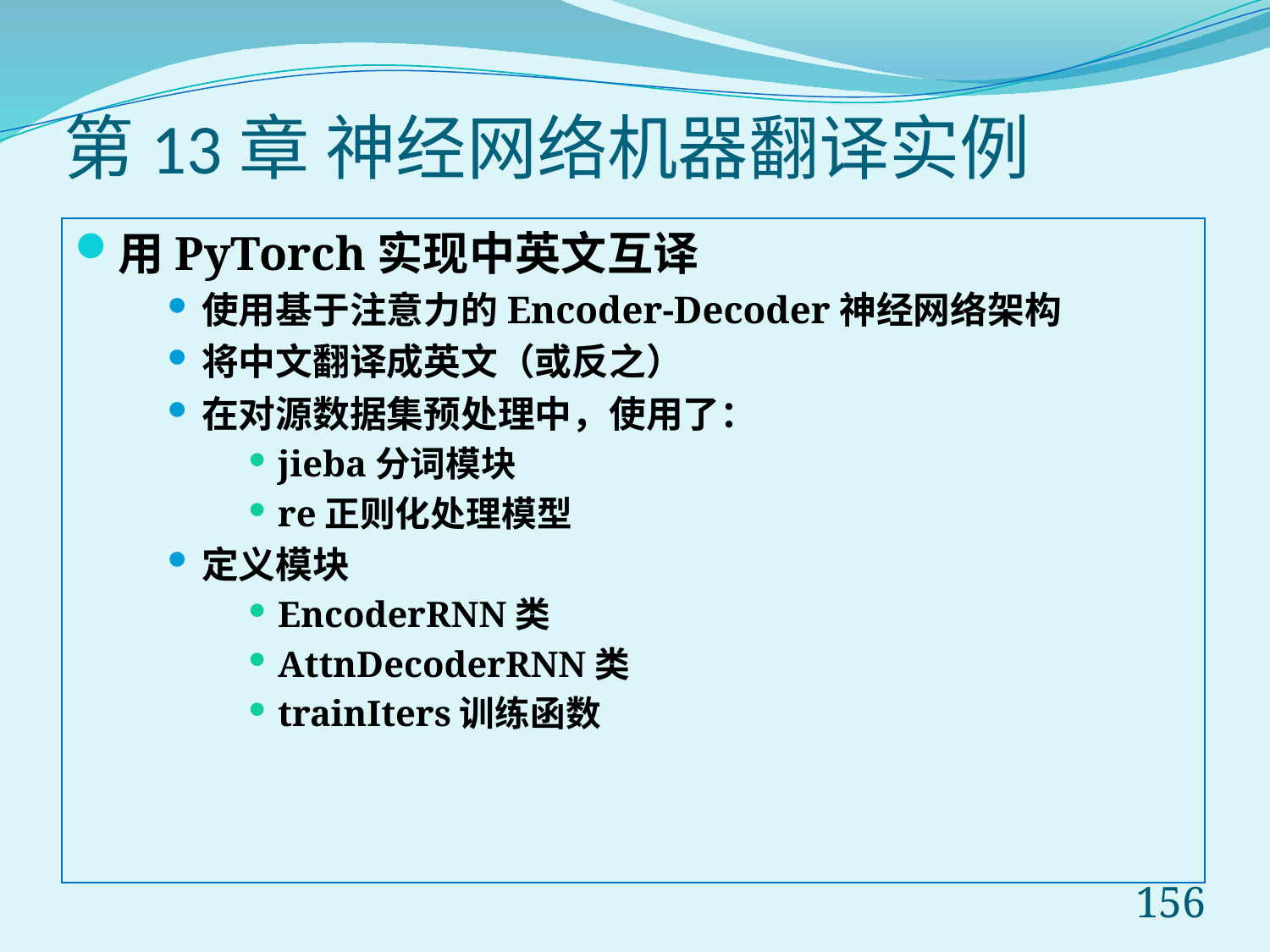

# 第13章 神经网络机器翻译实例
用PyTorch实现中英文互译
使用基于注意力的Encoder-Decoder神经网络架构
将中文翻译成英文（或反之）
在对源数据集预处理中，使用了：
jieba分词模块
re正则化处理模型
定义模块
EncoderRNN类
AttnDecoderRNN类
trainIters训练函数

156